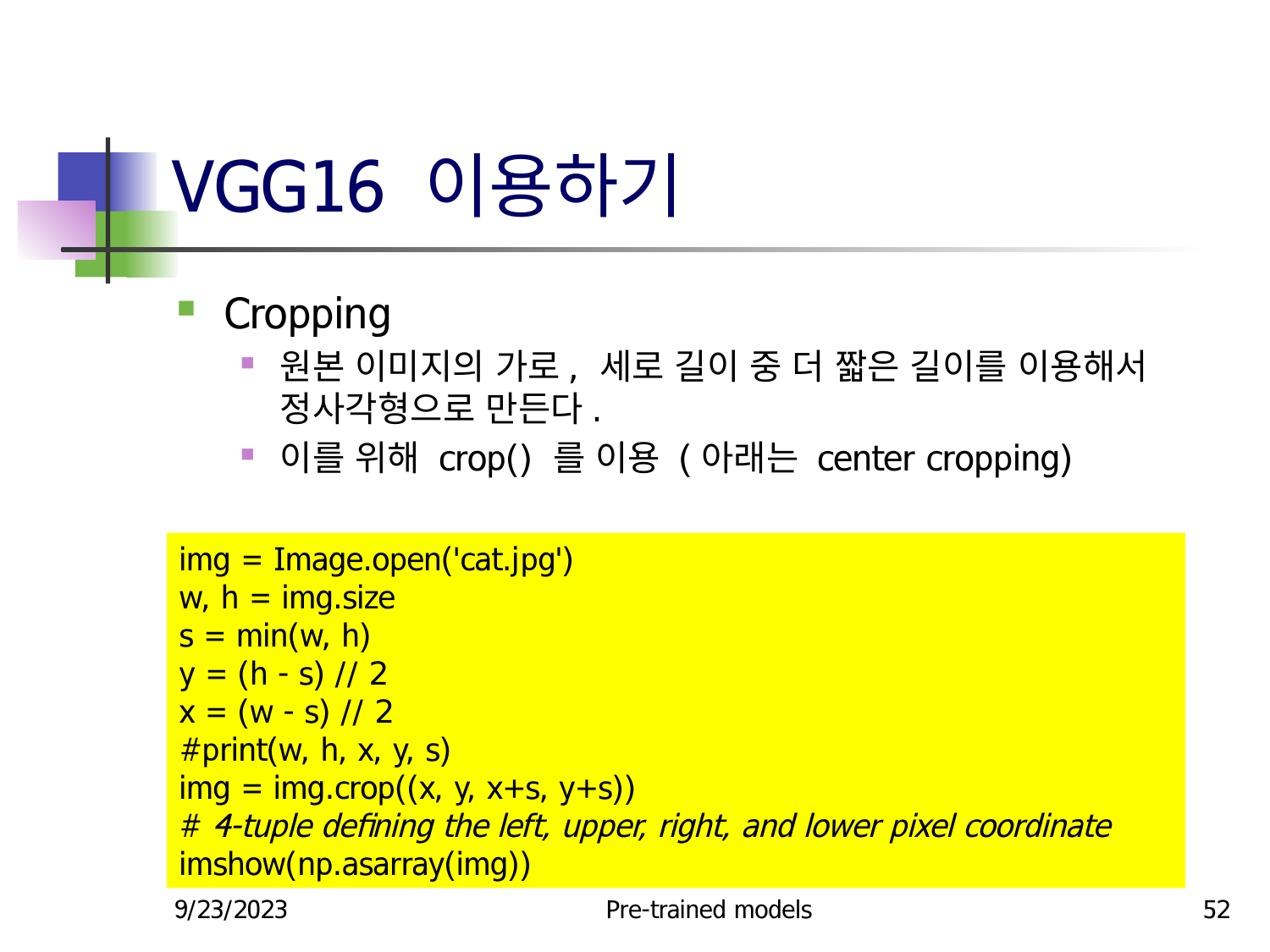

# VGG16 이용하기
Cropping
원본 이미지의 가로, 세로 길이 중 더 짧은 길이를 이용해서 정사각형으로 만든다.
이를 위해 crop() 를 이용 (아래는 center cropping)
img = Image.open('cat.jpg')
w, h = img.size
s = min(w, h)
y = (h - s) // 2
x = (w - s) // 2
#print(w, h, x, y, s)
img = img.crop((x, y, x+s, y+s))
# 4-tuple defining the left, upper, right, and lower pixel coordinate
imshow(np.asarray(img))
9/23/2023
Pre-trained models
52